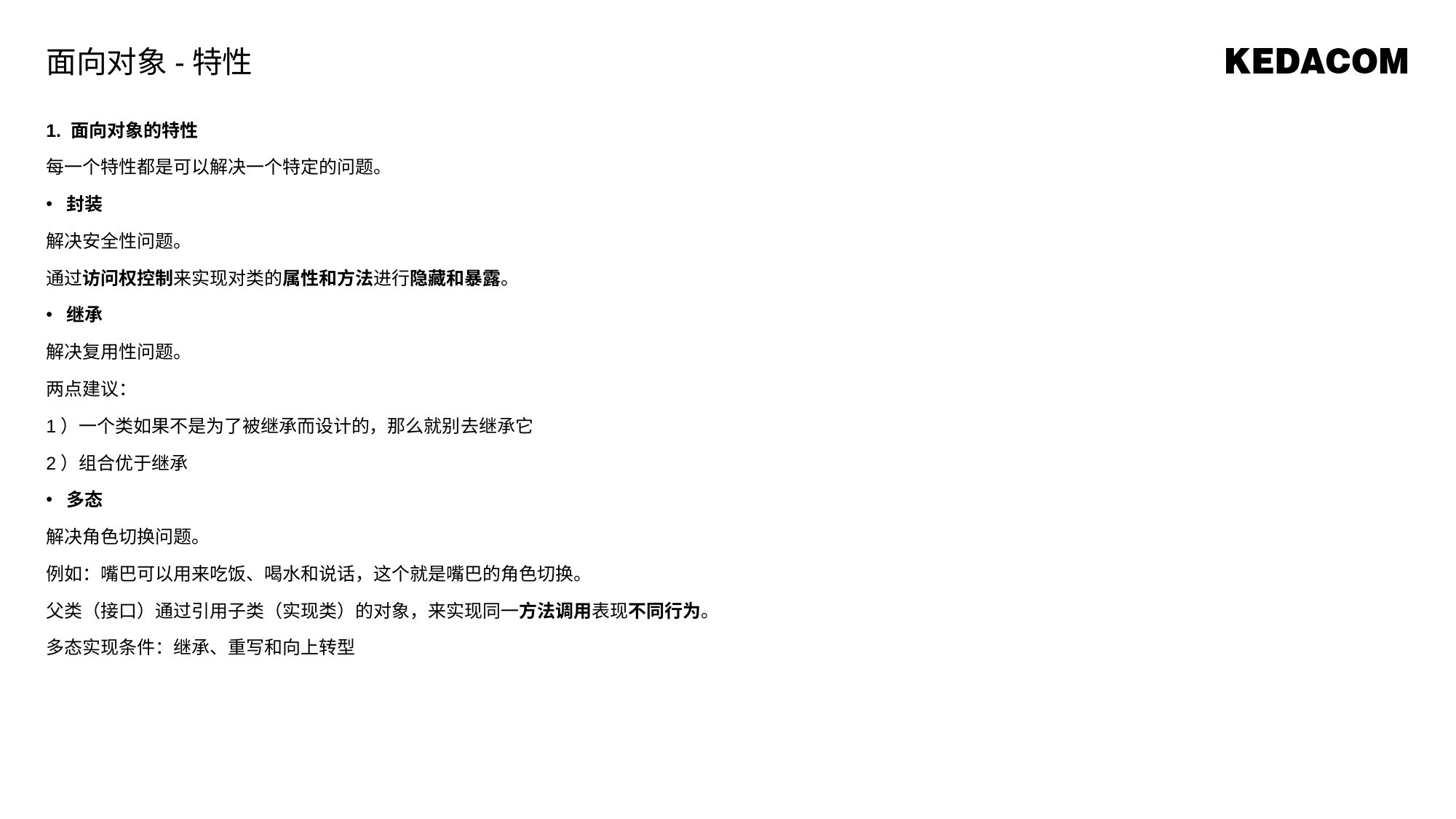

面向对象-特性
1. 面向对象的特性
每一个特性都是可以解决一个特定的问题。
封装
解决安全性问题。
通过访问权控制来实现对类的属性和方法进行隐藏和暴露。
继承
解决复用性问题。
两点建议：
1）一个类如果不是为了被继承而设计的，那么就别去继承它
2）组合优于继承
多态
解决角色切换问题。
例如：嘴巴可以用来吃饭、喝水和说话，这个就是嘴巴的角色切换。
父类（接口）通过引用子类（实现类）的对象，来实现同一方法调用表现不同行为。
多态实现条件：继承、重写和向上转型